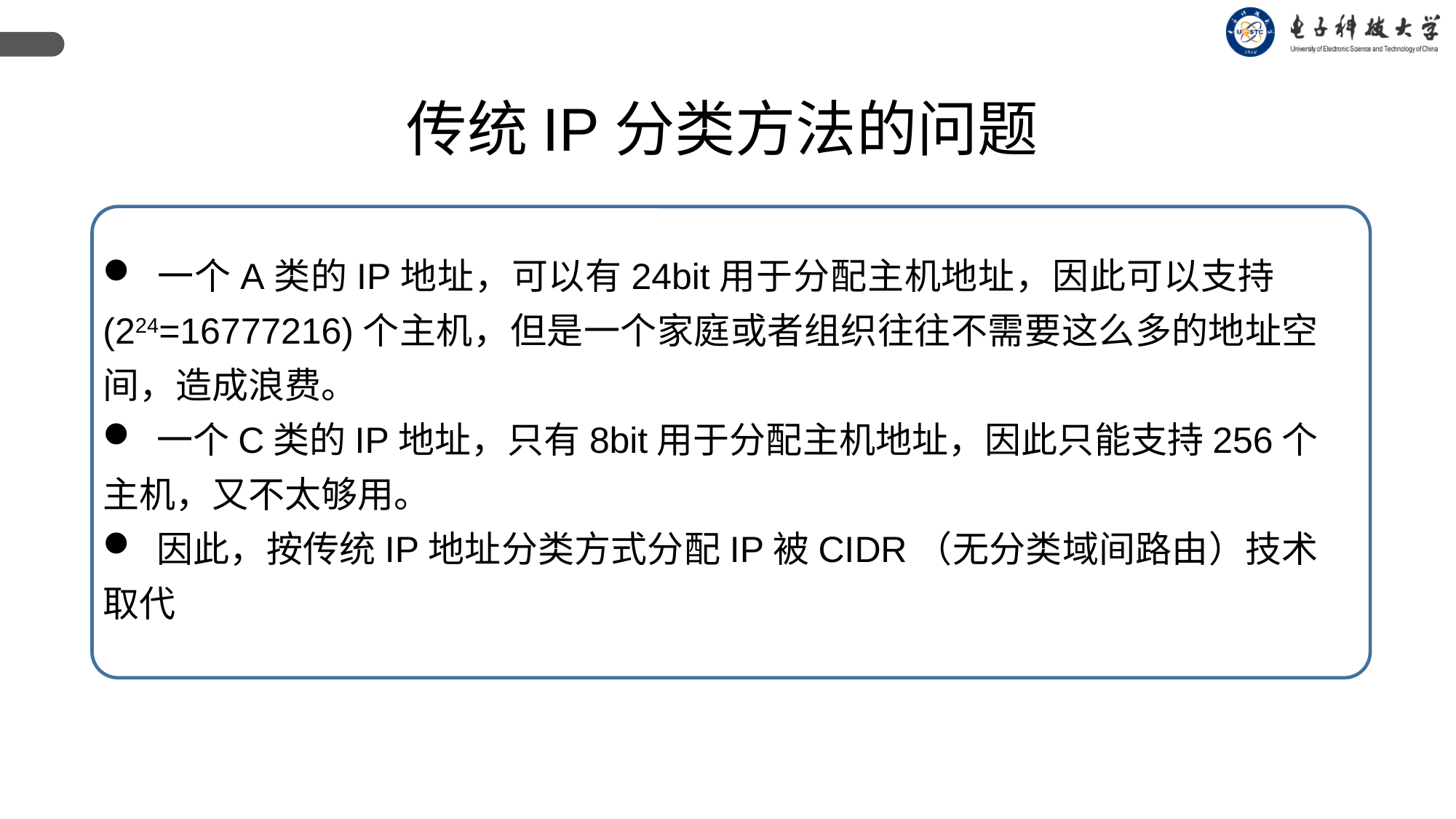

传统IP分类方法的问题

 一个A类的IP地址，可以有24bit用于分配主机地址，因此可以支持      (224=16777216)个主机，但是一个家庭或者组织往往不需要这么多的地址空间，造成浪费。
 一个C类的IP地址，只有8bit用于分配主机地址，因此只能支持256个主机，又不太够用。
 因此，按传统IP地址分类方式分配IP被CIDR（无分类域间路由）技术取代